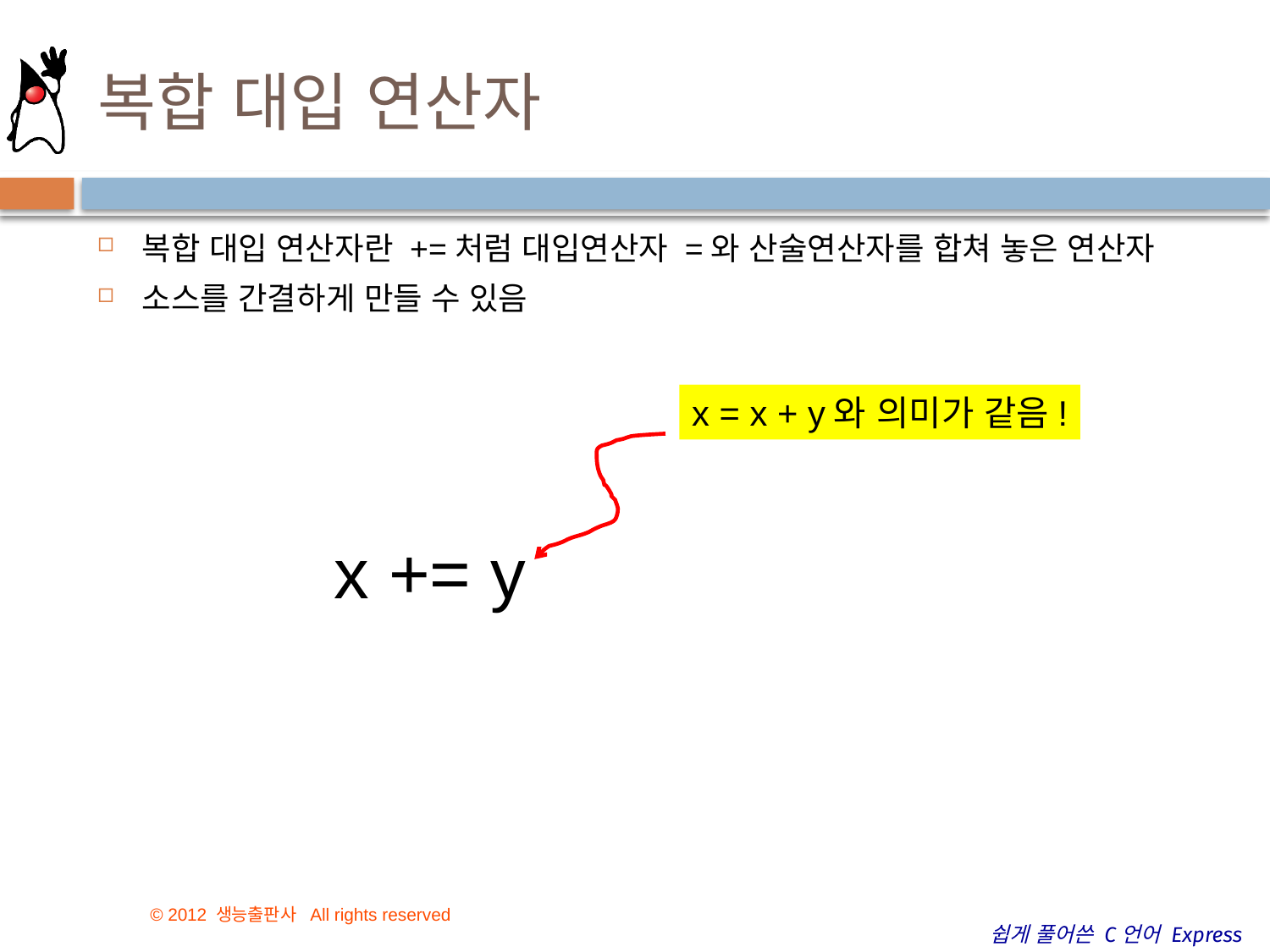

# 복합 대입 연산자
복합 대입 연산자란 +=처럼 대입연산자 =와 산술연산자를 합쳐 놓은 연산자
소스를 간결하게 만들 수 있음

x = x + y와 의미가 같음!

x += y